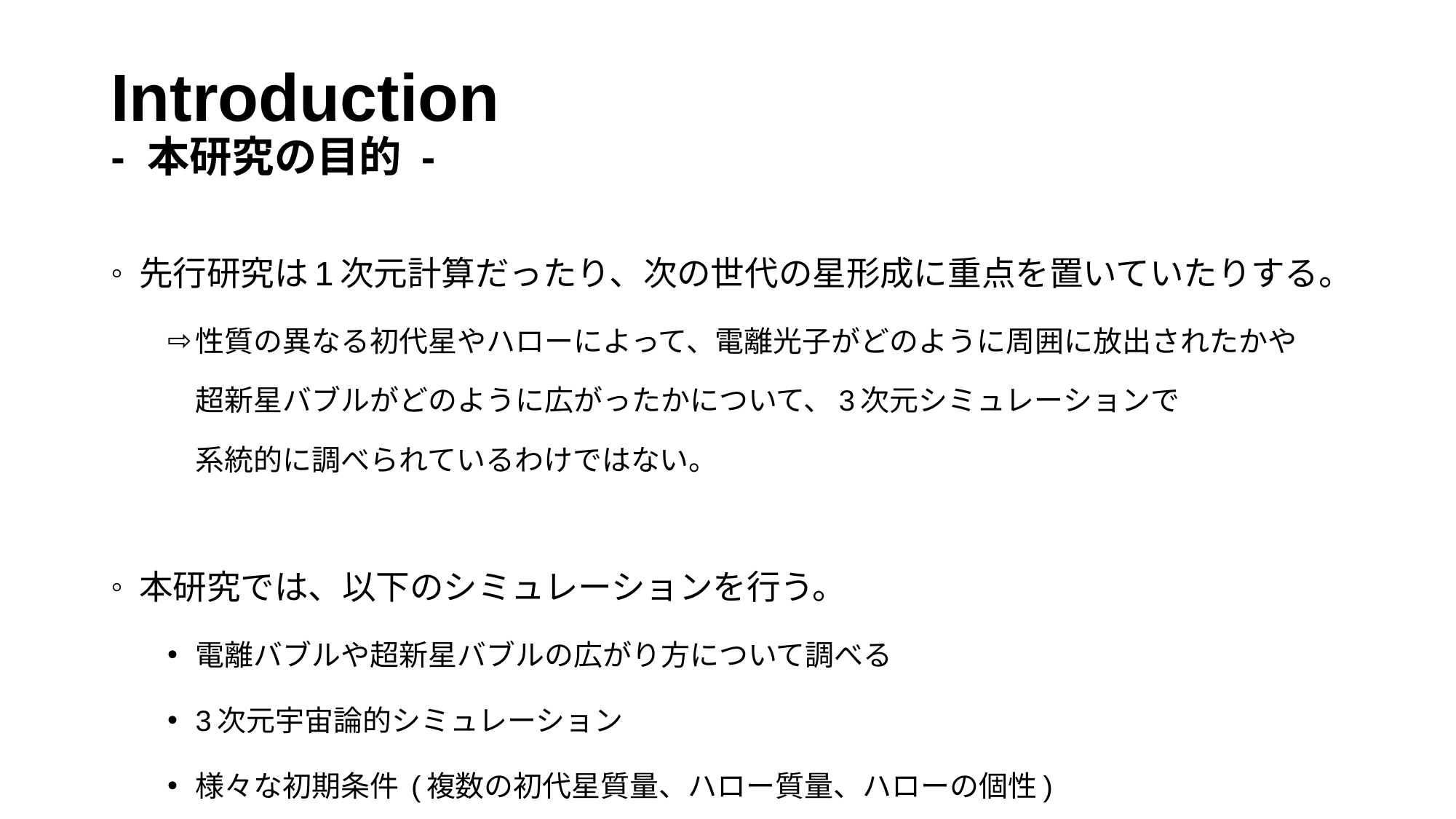

# Introduction - 本研究の目的 -
先行研究は1次元計算だったり、次の世代の星形成に重点を置いていたりする。
性質の異なる初代星やハローによって、電離光子がどのように周囲に放出されたかや
超新星バブルがどのように広がったかについて、3次元シミュレーションで
系統的に調べられているわけではない。

本研究では、以下のシミュレーションを行う。
電離バブルや超新星バブルの広がり方について調べる
3次元宇宙論的シミュレーション
様々な初期条件 (複数の初代星質量、ハロー質量、ハローの個性)